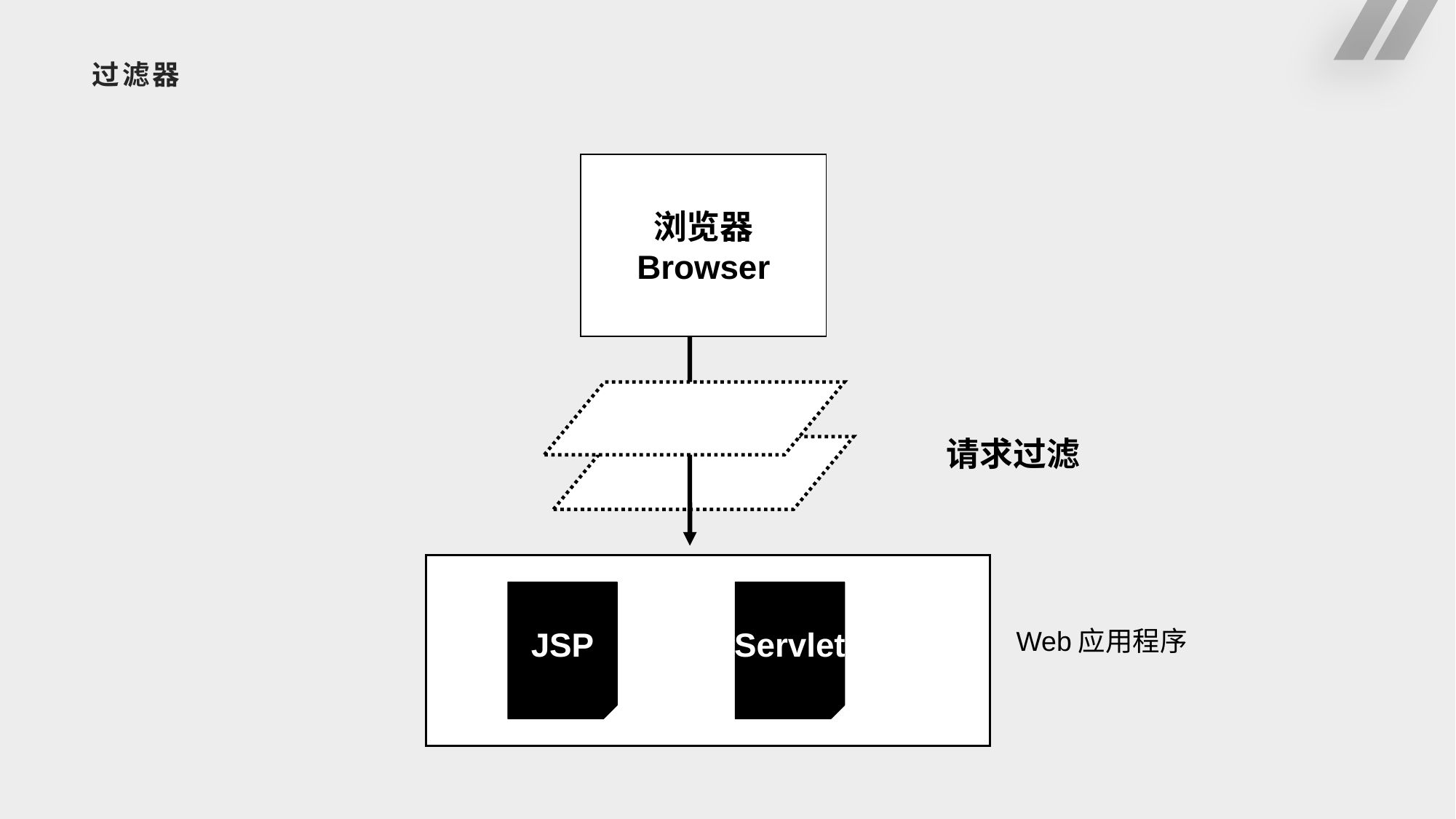

# 过滤器

浏览器
Browser

请求过滤

JSP
Servlet
Web应用程序